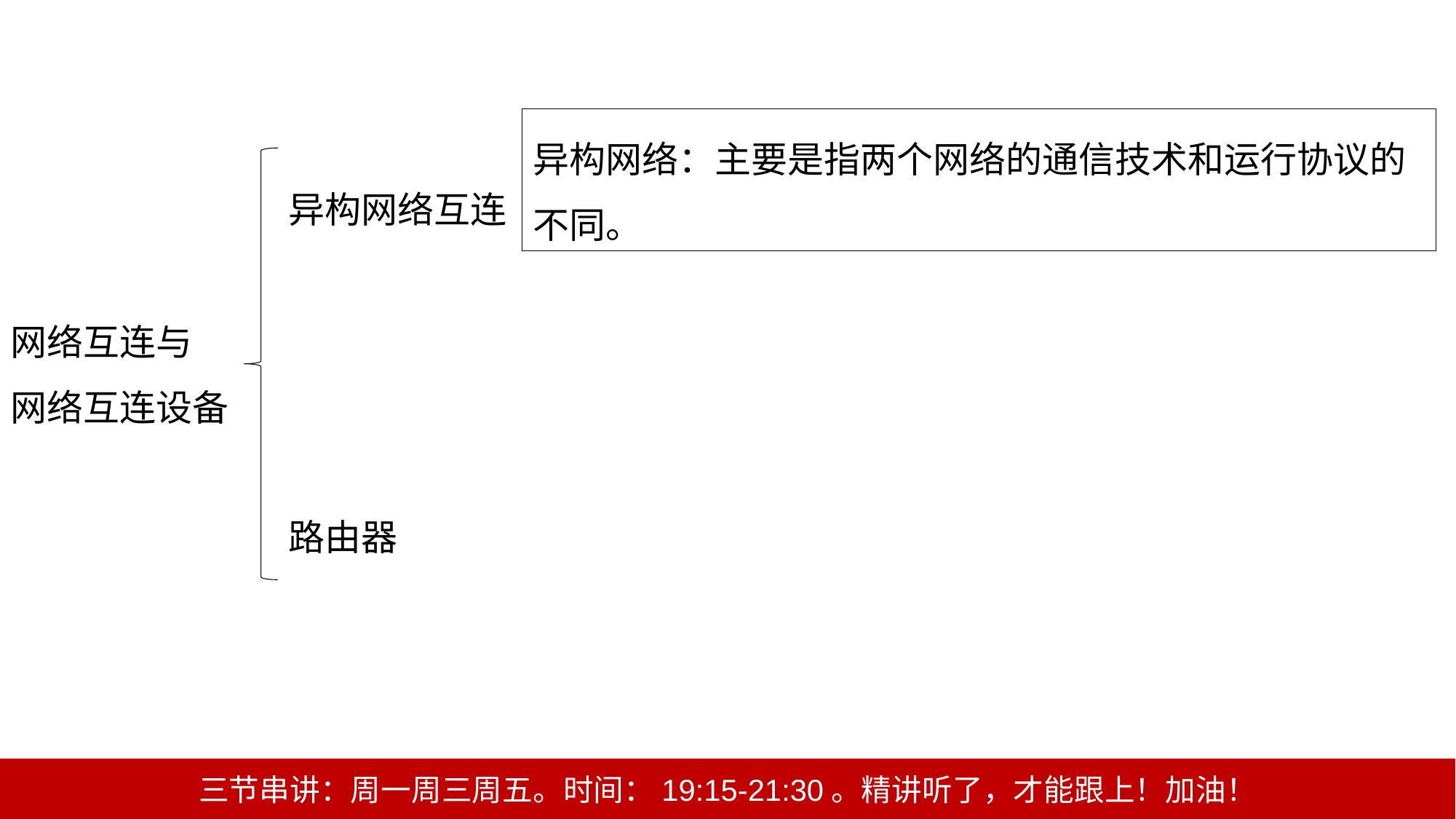

异构网络：主要是指两个网络的通信技术和运行协议的不同。

异构网络互连

路由器
网络互连与
网络互连设备
三节串讲：周一周三周五。时间：19:15-21:30。精讲听了，才能跟上！加油！